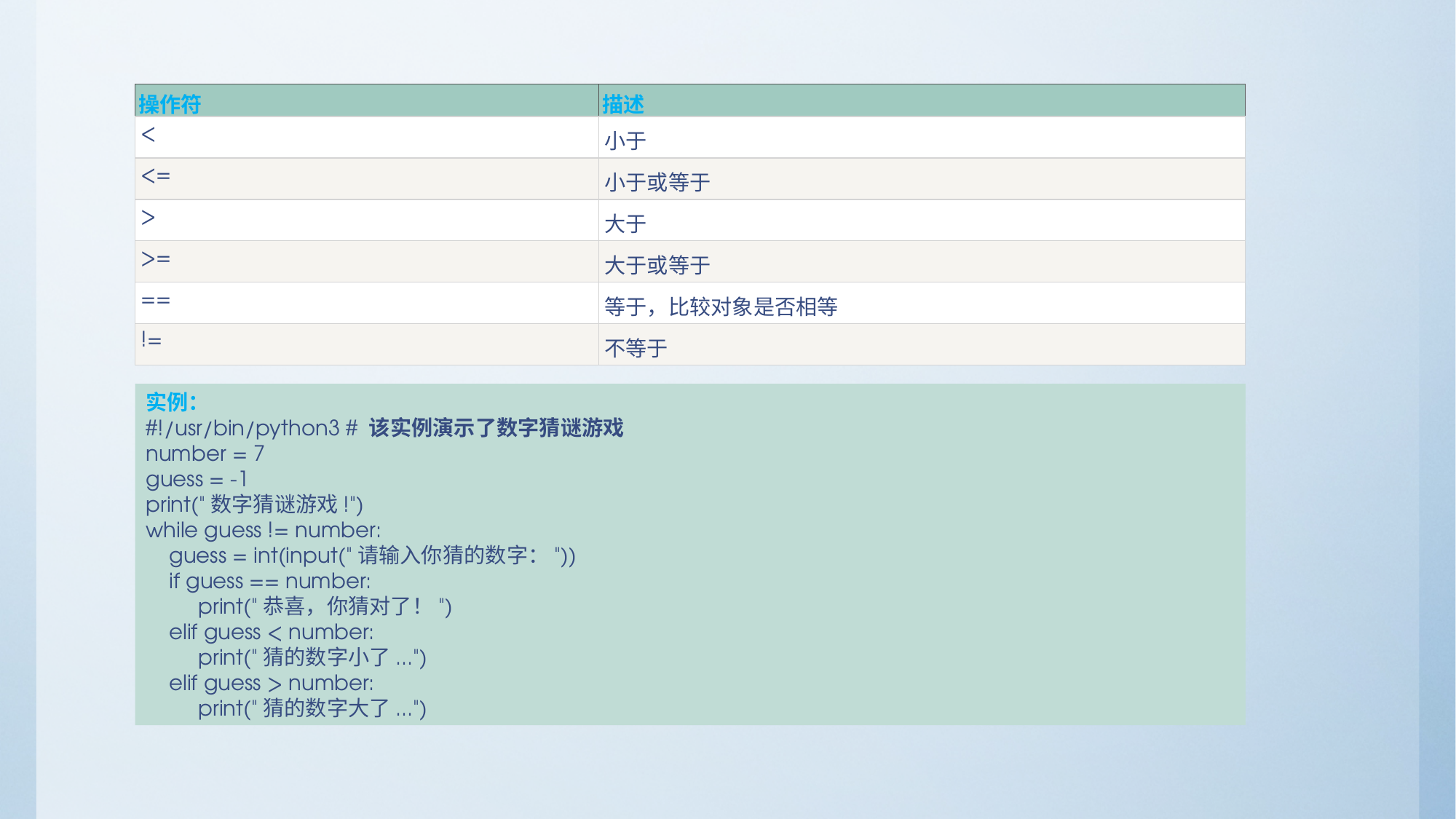

| 操作符 | 描述 |
| --- | --- |
| < | 小于 |
| <= | 小于或等于 |
| > | 大于 |
| >= | 大于或等于 |
| == | 等于，比较对象是否相等 |
| != | 不等于 |
实例：
#!/usr/bin/python3 # 该实例演示了数字猜谜游戏
number = 7
guess = -1
print("数字猜谜游戏!")
while guess != number:
    guess = int(input("请输入你猜的数字："))
    if guess == number:
         print("恭喜，你猜对了！")
    elif guess < number:
         print("猜的数字小了...")
    elif guess > number:
         print("猜的数字大了...")